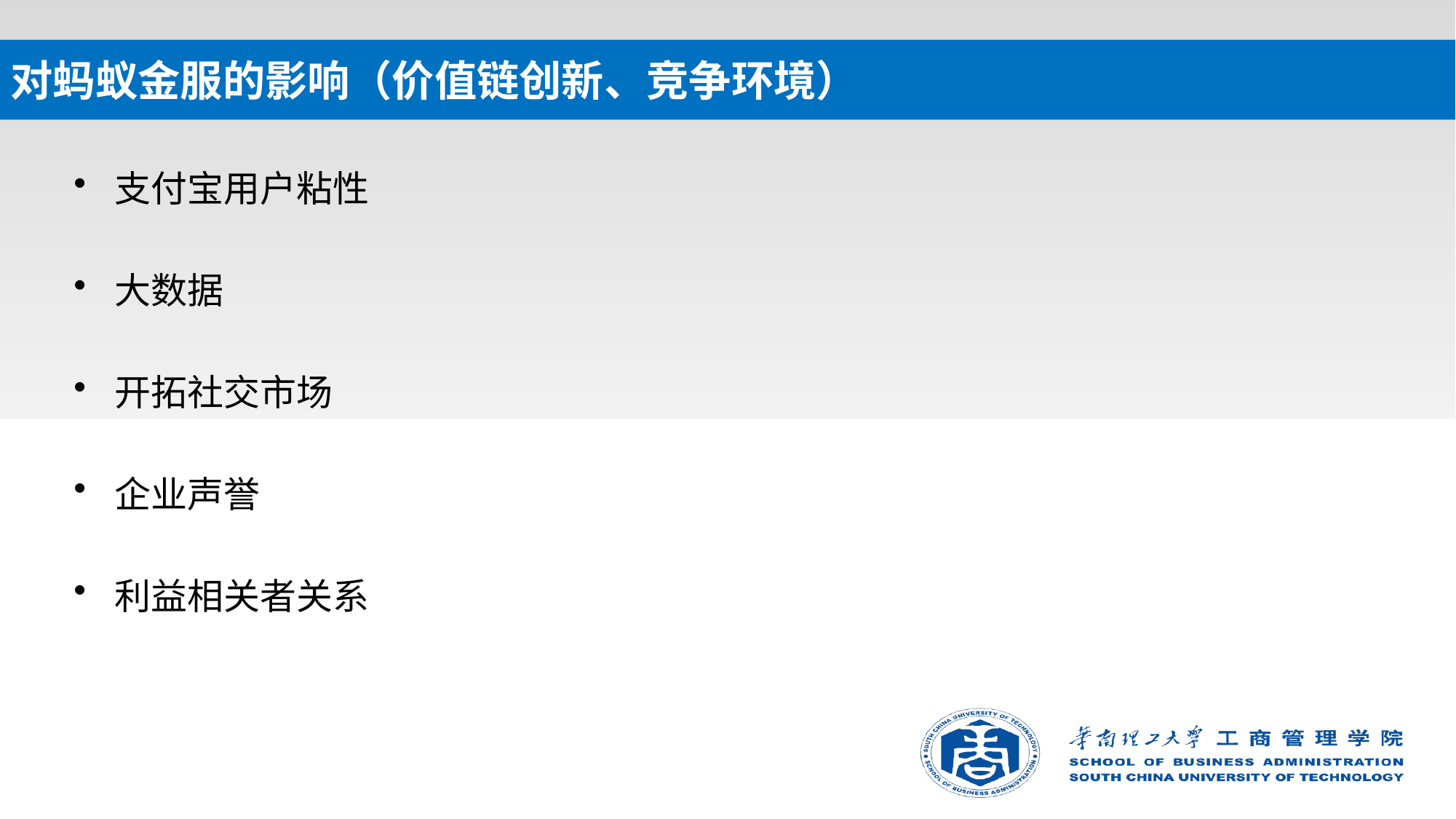

# 对蚂蚁金服的影响（价值链创新、竞争环境）
支付宝用户粘性

大数据

开拓社交市场

企业声誉

利益相关者关系